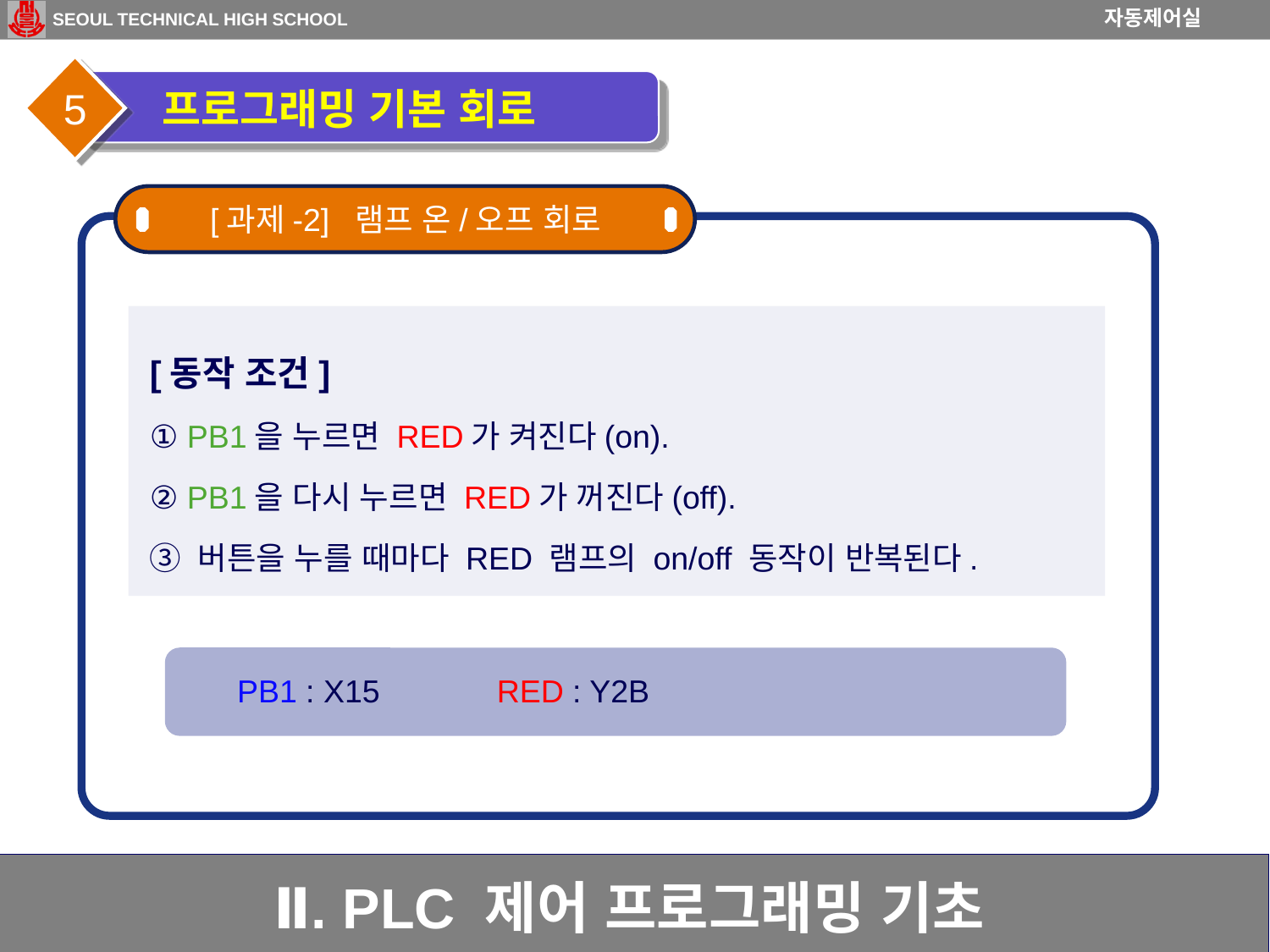

5

   프로그래밍 기본 회로

[과제-2]  램프 온/오프 회로

[동작 조건]
① PB1을 누르면 RED가 켜진다(on).
② PB1을 다시 누르면 RED가 꺼진다(off).
③ 버튼을 누를 때마다 RED 램프의 on/off 동작이 반복된다.

PB1 : X15
RED : Y2B